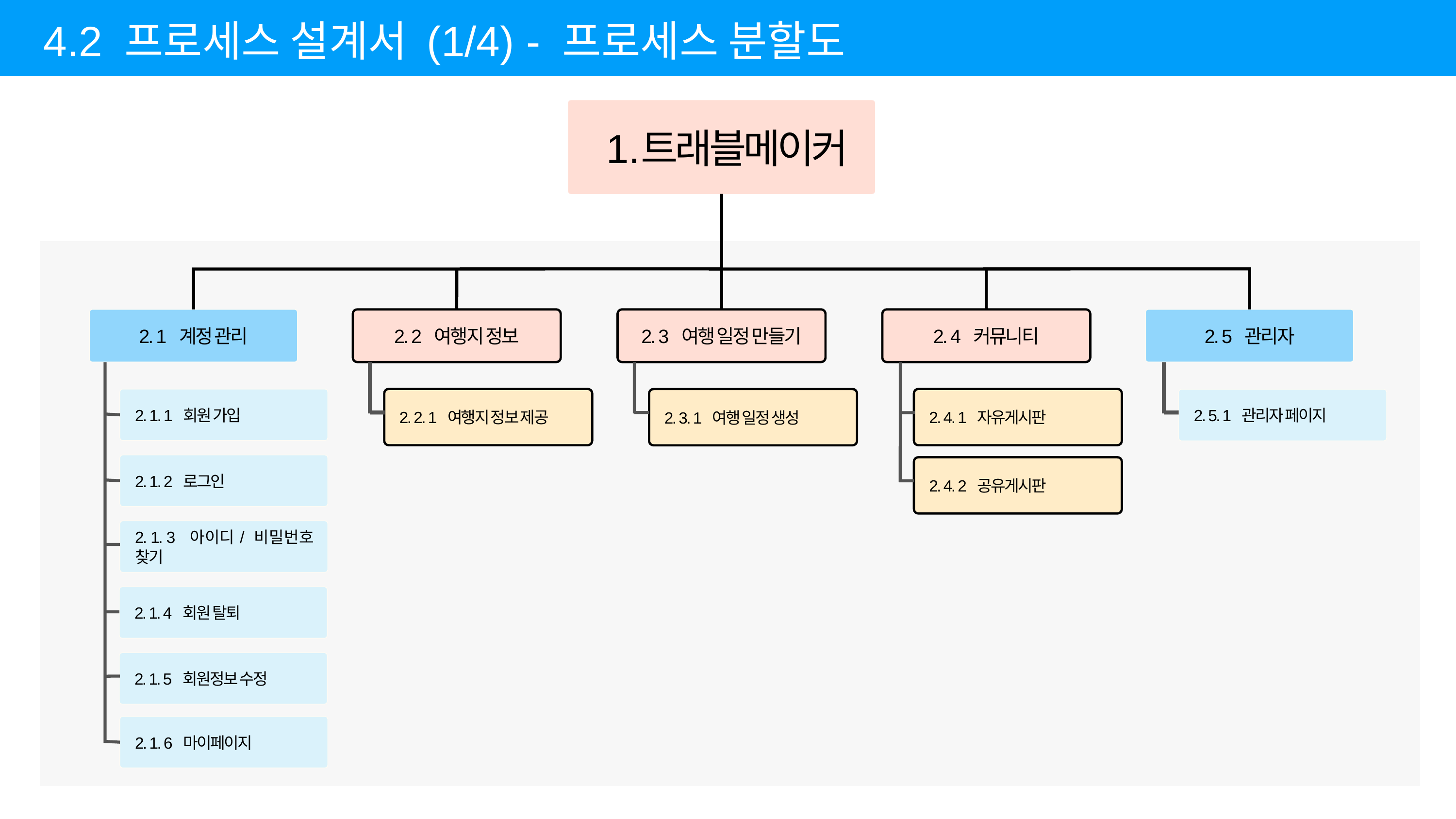

4.2 프로세스 설계서 (1/4) - 프로세스 분할도

트래블메이커

|  |  |
| --- | --- |
|  |  |
|  |  |

2. 1  계정 관리

2. 2  여행지 정보

2. 3  여행 일정 만들기

2. 4  커뮤니티

2. 5  관리자

2. 2. 1  여행지 정보 제공

2. 4. 1  자유게시판

2. 1. 1  회원 가입

2. 3. 1  여행 일정 생성

2. 5. 1  관리자 페이지

2. 1. 2  로그인

2. 4. 2  공유게시판

2. 1. 3  아이디/ 비밀번호 찾기

2. 1. 4  회원 탈퇴

2. 1. 5  회원정보 수정

2. 1. 6  마이페이지